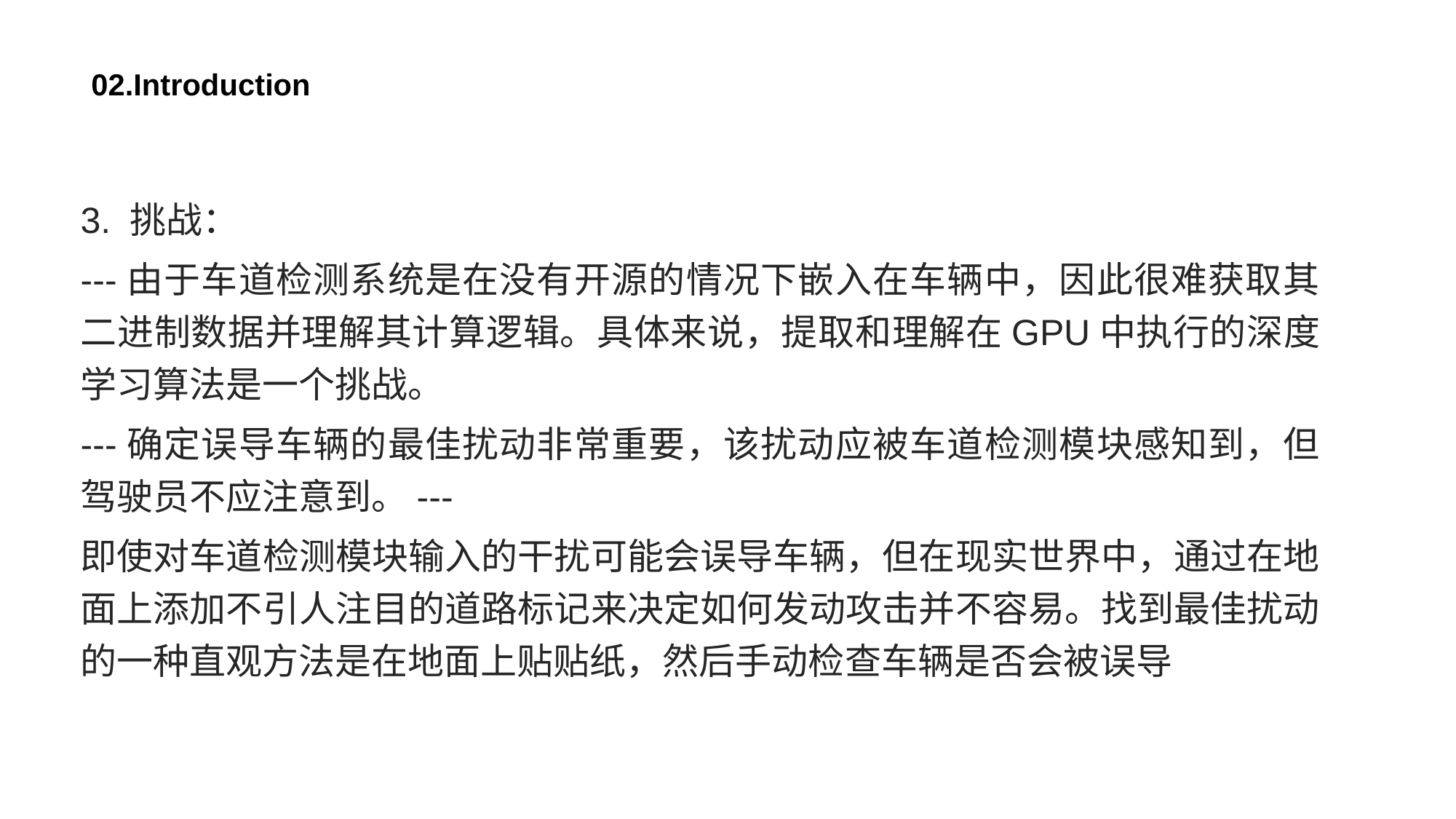

02.Introduction
3. 挑战：
---由于车道检测系统是在没有开源的情况下嵌入在车辆中，因此很难获取其二进制数据并理解其计算逻辑。具体来说，提取和理解在GPU中执行的深度学习算法是一个挑战。
---确定误导车辆的最佳扰动非常重要，该扰动应被车道检测模块感知到，但驾驶员不应注意到。---
即使对车道检测模块输入的干扰可能会误导车辆，但在现实世界中，通过在地面上添加不引人注目的道路标记来决定如何发动攻击并不容易。找到最佳扰动的一种直观方法是在地面上贴贴纸，然后手动检查车辆是否会被误导